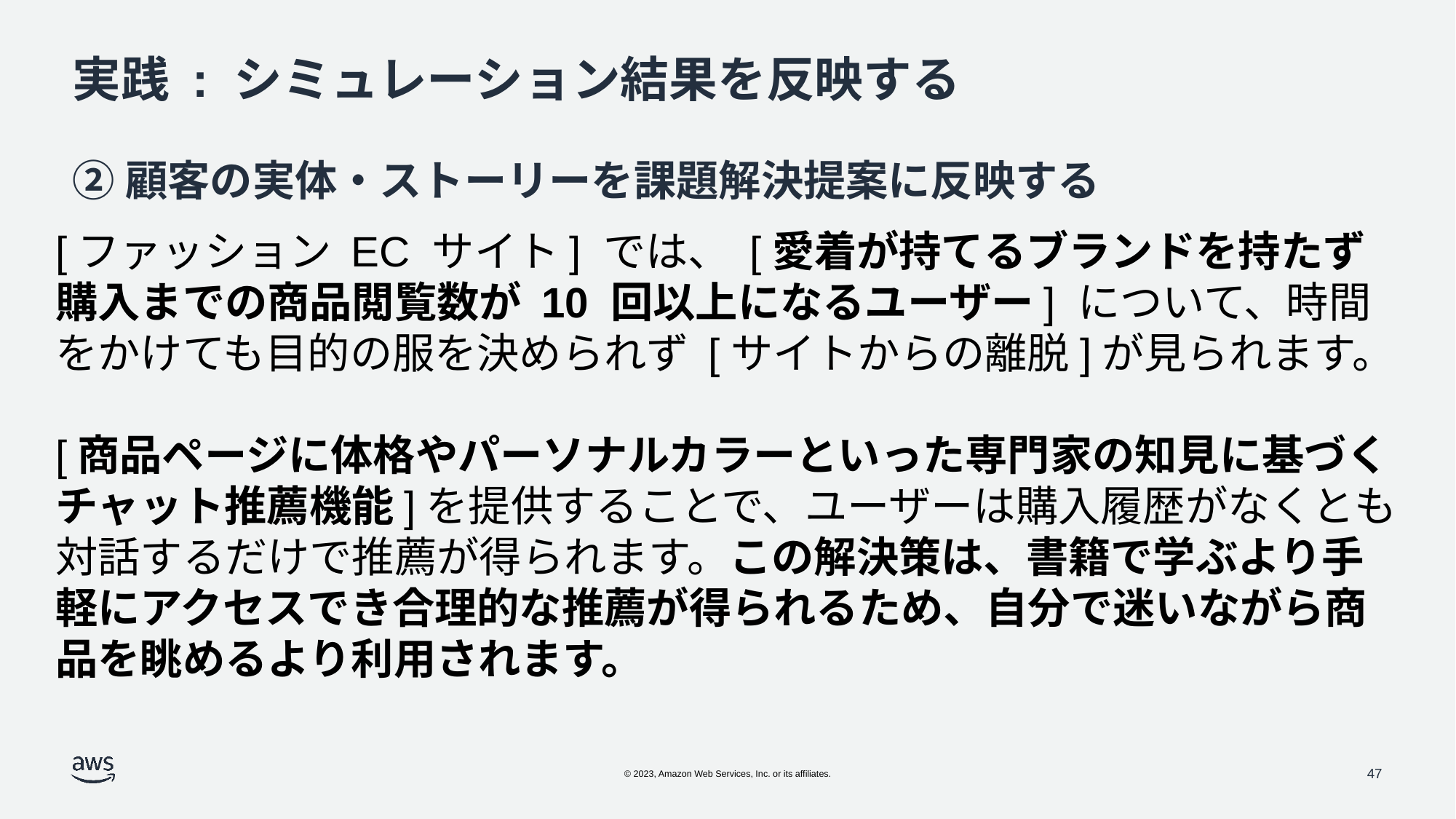

# 実践 : シミュレーション結果を反映する
②顧客の実体・ストーリーを課題解決提案に反映する
[ファッション EC サイト] では、 [愛着が持てるブランドを持たず購入までの商品閲覧数が 10 回以上になるユーザー] について、時間をかけても目的の服を決められず [サイトからの離脱]が見られます。

[商品ページに体格やパーソナルカラーといった専門家の知見に基づくチャット推薦機能]を提供することで、ユーザーは購入履歴がなくとも対話するだけで推薦が得られます。この解決策は、書籍で学ぶより手軽にアクセスでき合理的な推薦が得られるため、自分で迷いながら商品を眺めるより利用されます。

47